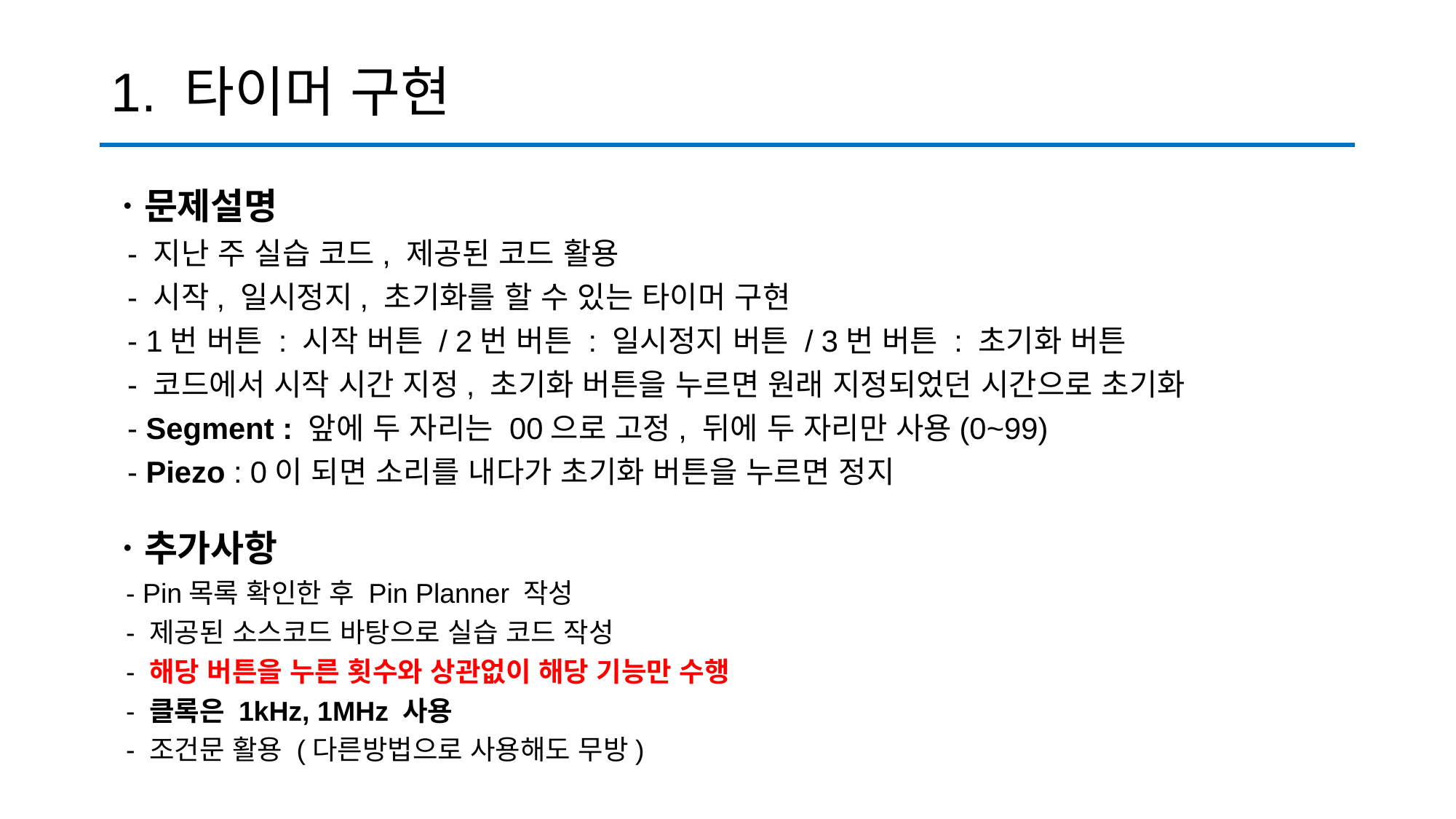

# 1. 타이머 구현
ㆍ문제설명
  - 지난 주 실습 코드, 제공된 코드 활용
  - 시작, 일시정지, 초기화를 할 수 있는 타이머 구현
  - 1번 버튼 : 시작 버튼 / 2번 버튼 : 일시정지 버튼 / 3번 버튼 : 초기화 버튼
  - 코드에서 시작 시간 지정, 초기화 버튼을 누르면 원래 지정되었던 시간으로 초기화
  - Segment : 앞에 두 자리는 00으로 고정, 뒤에 두 자리만 사용(0~99)
  - Piezo : 0이 되면 소리를 내다가 초기화 버튼을 누르면 정지

ㆍ추가사항
  - Pin목록 확인한 후 Pin Planner 작성
  - 제공된 소스코드 바탕으로 실습 코드 작성
  - 해당 버튼을 누른 횟수와 상관없이 해당 기능만 수행
  - 클록은 1kHz, 1MHz 사용
  - 조건문 활용 (다른방법으로 사용해도 무방)